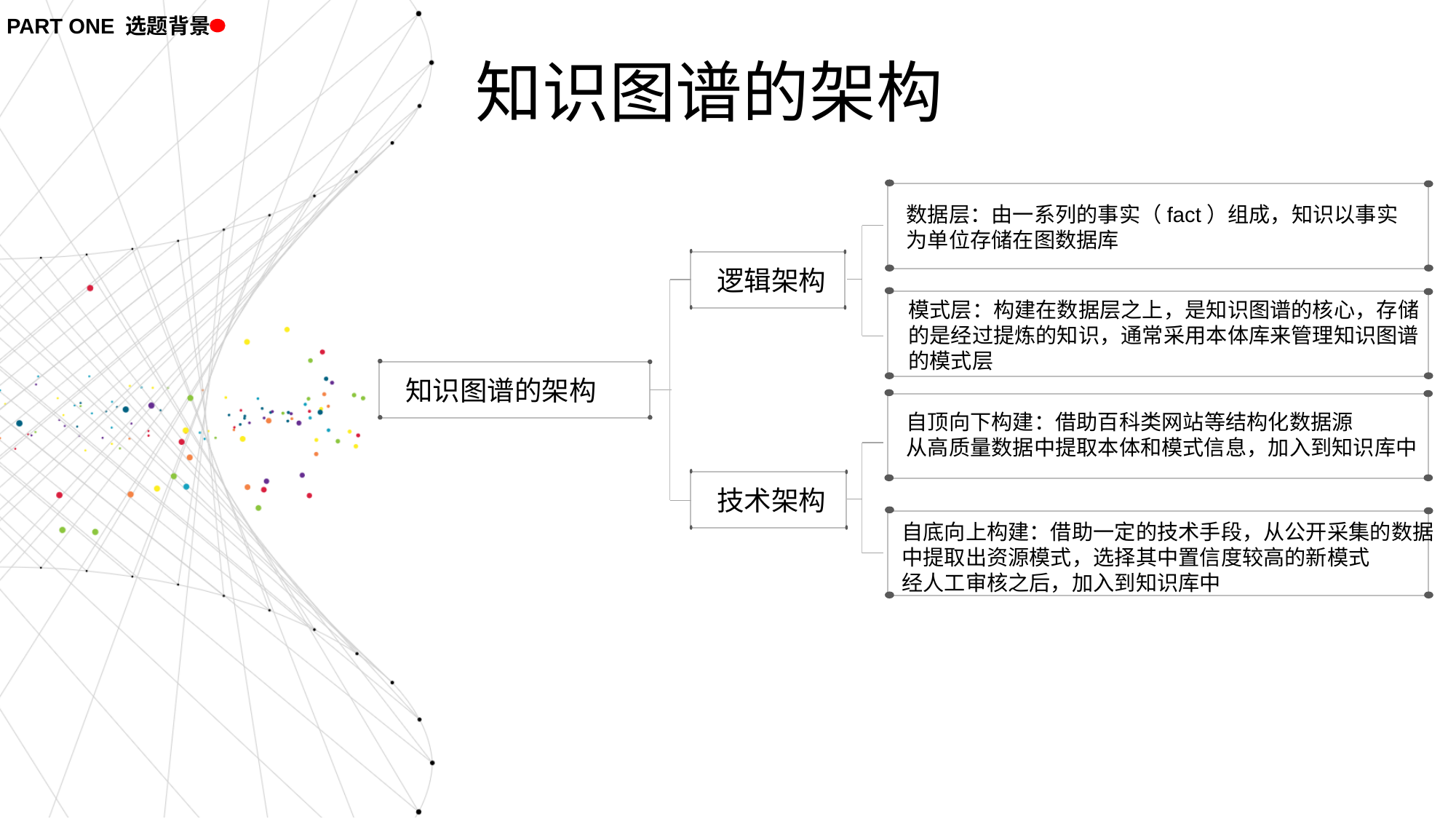

PART ONE 选题背景

知识图谱的架构

数据层：由一系列的事实（fact）组成，知识以事实为单位存储在图数据库

逻辑架构

模式层：构建在数据层之上，是知识图谱的核心，存储的是经过提炼的知识，通常采用本体库来管理知识图谱的模式层

知识图谱的架构

自顶向下构建：借助百科类网站等结构化数据源
从高质量数据中提取本体和模式信息，加入到知识库中

技术架构

自底向上构建：借助一定的技术手段，从公开采集的数据
中提取出资源模式，选择其中置信度较高的新模式
经人工审核之后，加入到知识库中